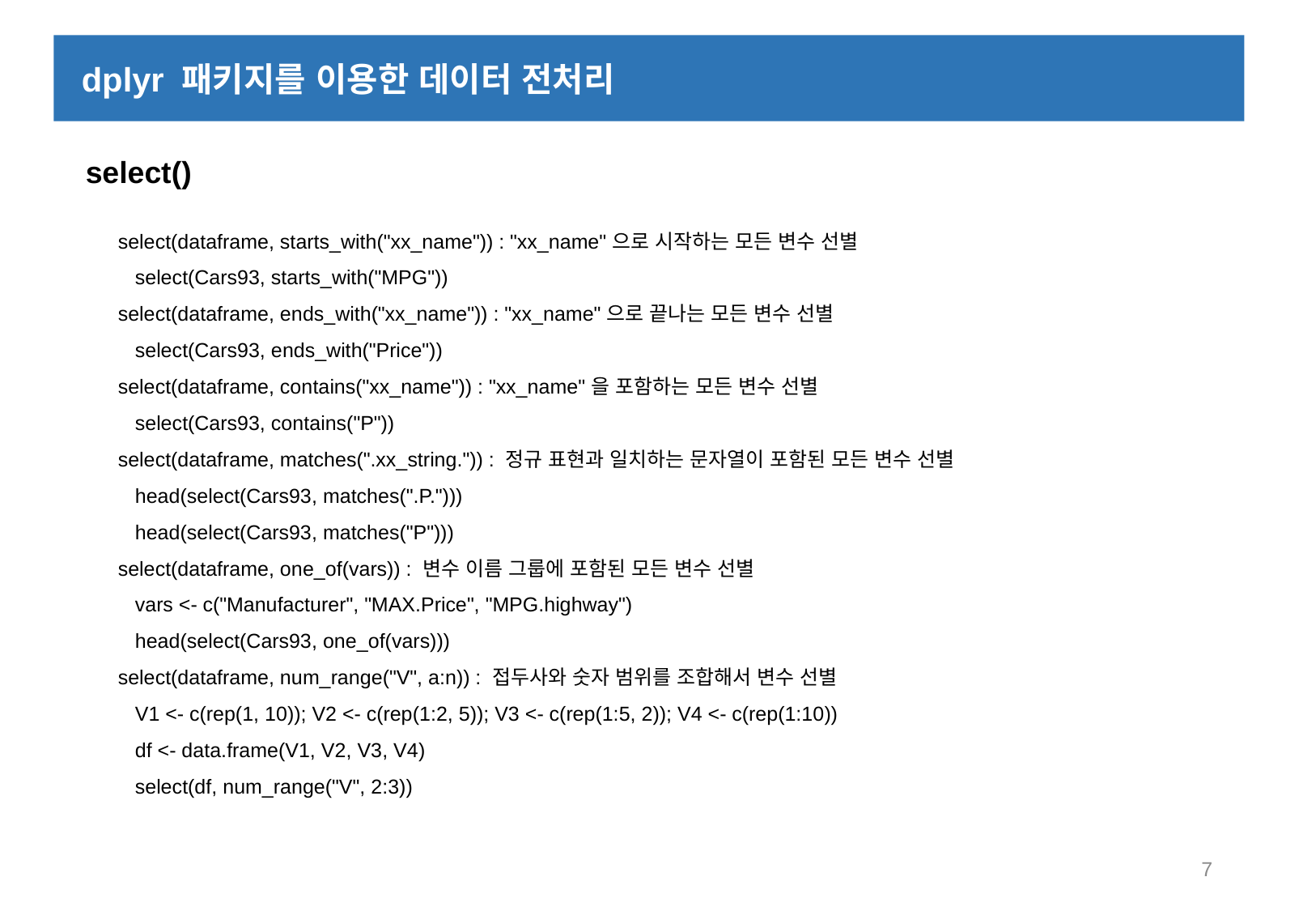

dplyr 패키지를 이용한 데이터 전처리

 select()
select(dataframe, starts_with("xx_name")) : "xx_name"으로 시작하는 모든 변수 선별
   select(Cars93, starts_with("MPG"))
select(dataframe, ends_with("xx_name")) : "xx_name"으로 끝나는 모든 변수 선별
   select(Cars93, ends_with("Price"))
select(dataframe, contains("xx_name")) : "xx_name"을 포함하는 모든 변수 선별
   select(Cars93, contains("P"))
select(dataframe, matches(".xx_string.")) : 정규 표현과 일치하는 문자열이 포함된 모든 변수 선별
   head(select(Cars93, matches(".P.")))
   head(select(Cars93, matches("P")))
select(dataframe, one_of(vars)) : 변수 이름 그룹에 포함된 모든 변수 선별
   vars <- c("Manufacturer", "MAX.Price", "MPG.highway")
   head(select(Cars93, one_of(vars)))
select(dataframe, num_range("V", a:n)) : 접두사와 숫자 범위를 조합해서 변수 선별
   V1 <- c(rep(1, 10)); V2 <- c(rep(1:2, 5)); V3 <- c(rep(1:5, 2)); V4 <- c(rep(1:10))
   df <- data.frame(V1, V2, V3, V4)
   select(df, num_range("V", 2:3))
7